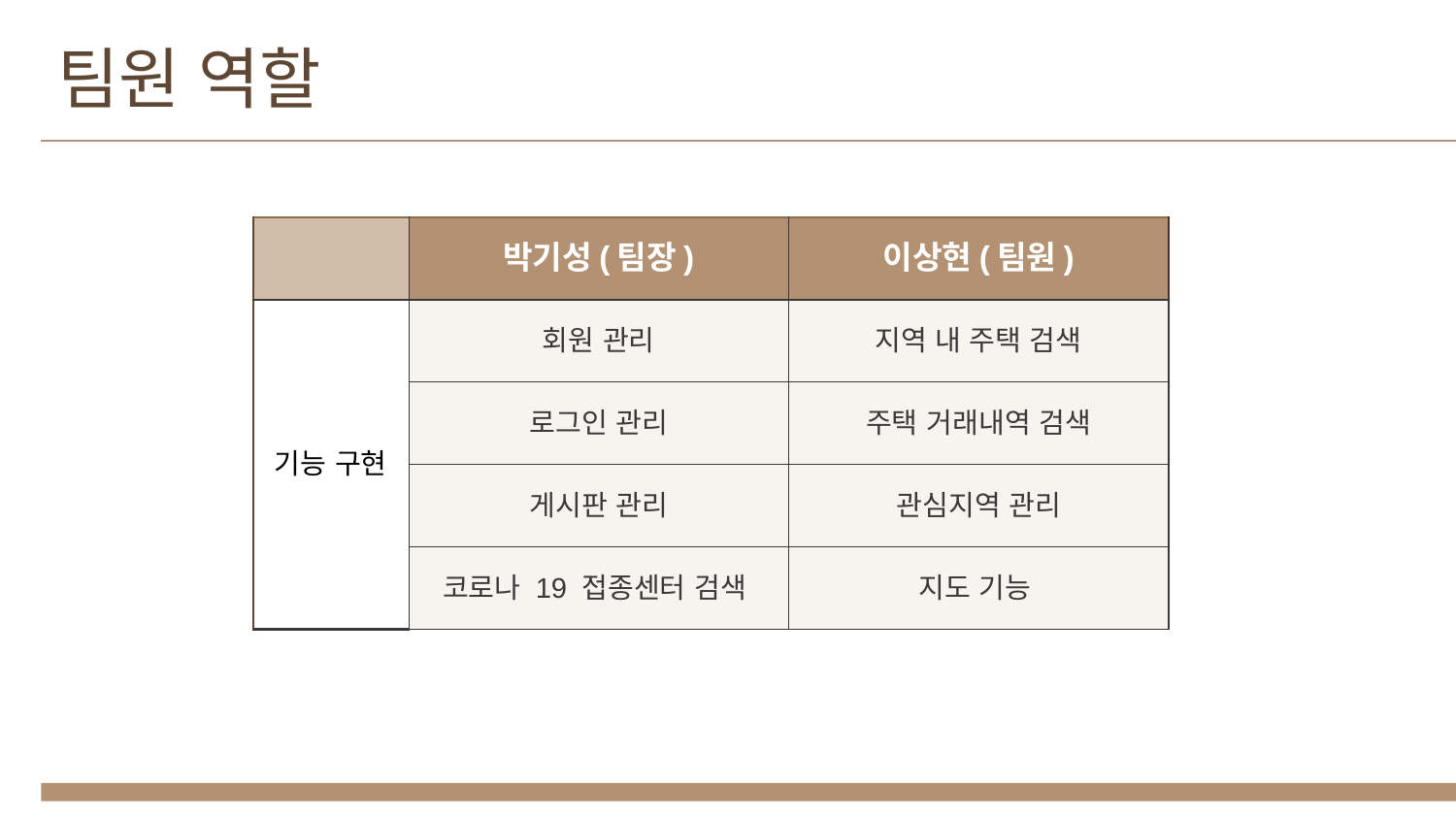

팀원 역할
|  | 박기성(팀장) | 이상현(팀원) |
| --- | --- | --- |
| 기능 구현 | 회원 관리 | 지역 내 주택 검색 |
|  | 로그인 관리 | 주택 거래내역 검색 |
|  | 게시판 관리 | 관심지역 관리 |
|  | 코로나 19 접종센터 검색 | 지도 기능 |